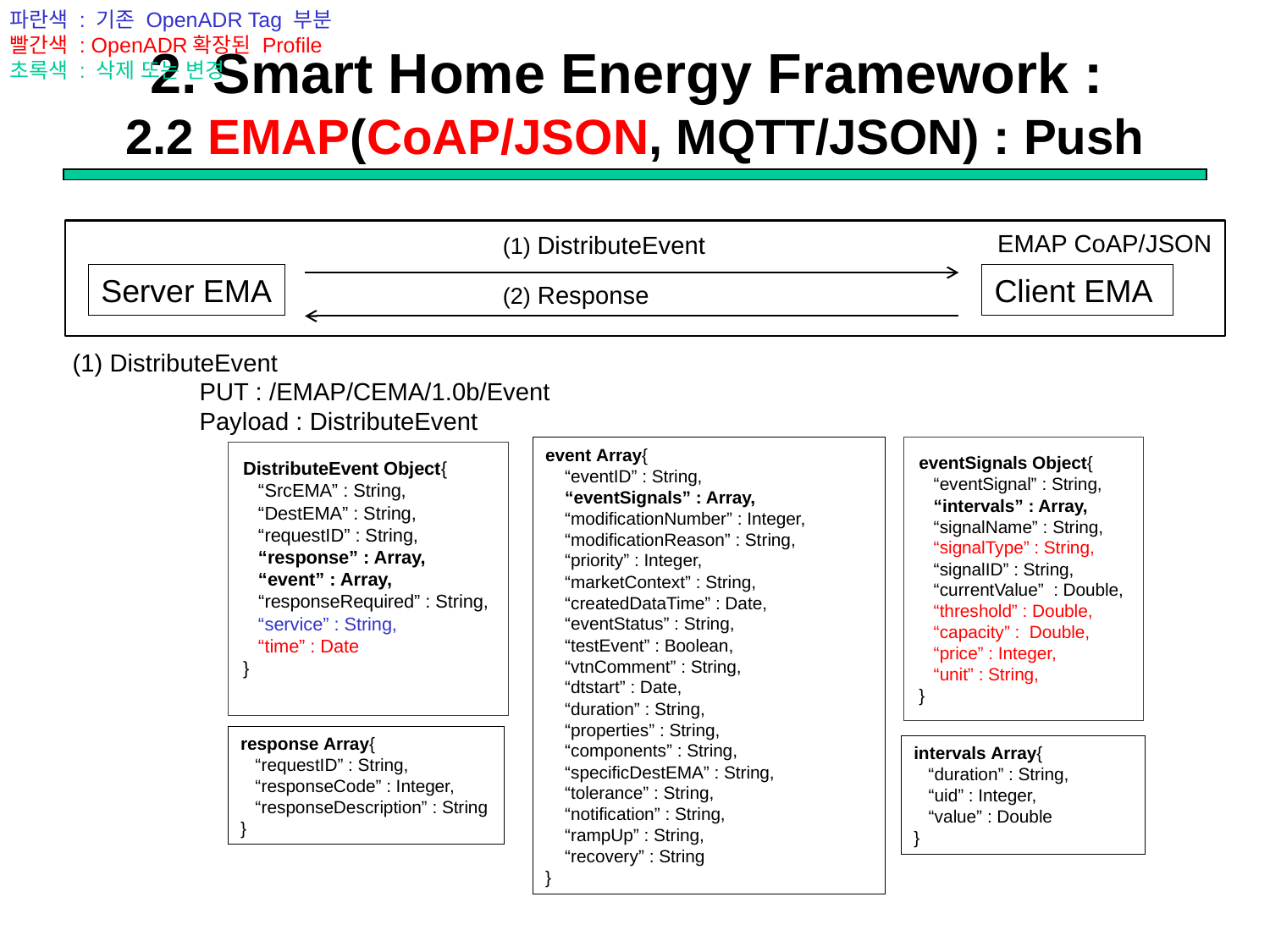

파란색 : 기존 OpenADR Tag 부분
빨간색 : OpenADR확장된 Profile
초록색 : 삭제 또는 변경
# 2. Smart Home Energy Framework : 2.2 EMAP(CoAP/JSON, MQTT/JSON) : Push

EMAP CoAP/JSON
(1) DistributeEvent
Server EMA
Client EMA
(2) Response
(1) DistributeEvent
	PUT : /EMAP/CEMA/1.0b/Event
	Payload : DistributeEvent

eventSignals Object{
   “eventSignal” : String,
   “intervals” : Array,
   “signalName” : String,
   “signalType” : String,
   “signalID” : String,
   “currentValue”  : Double,
   “threshold” : Double,
   “capacity” :  Double,
   “price” : Integer,
   “unit” : String,
}
event Array{
    “eventID” : String,
    “eventSignals” : Array,
    “modificationNumber” : Integer,
    “modificationReason” : String,
    “priority” : Integer,
    “marketContext” : String,
    “createdDataTime” : Date,
    “eventStatus” : String,
    “testEvent” : Boolean,
    “vtnComment” : String,
    “dtstart” : Date,
    “duration” : String,
    “properties” : String,
    “components” : String,
    “specificDestEMA” : String,
    “tolerance” : String,
    “notification” : String,
    “rampUp” : String,
    “recovery” : String
}
DistributeEvent Object{
   “SrcEMA” : String,
   “DestEMA” : String,
   “requestID” : String,
   “response” : Array,
   “event” : Array,
   “responseRequired” : String,
   “service” : String,
   “time” : Date
}

response Array{
   “requestID” : String,
   “responseCode” : Integer,
   “responseDescription” : String
}
intervals Array{
   “duration” : String,
   “uid” : Integer,
   “value” : Double
}